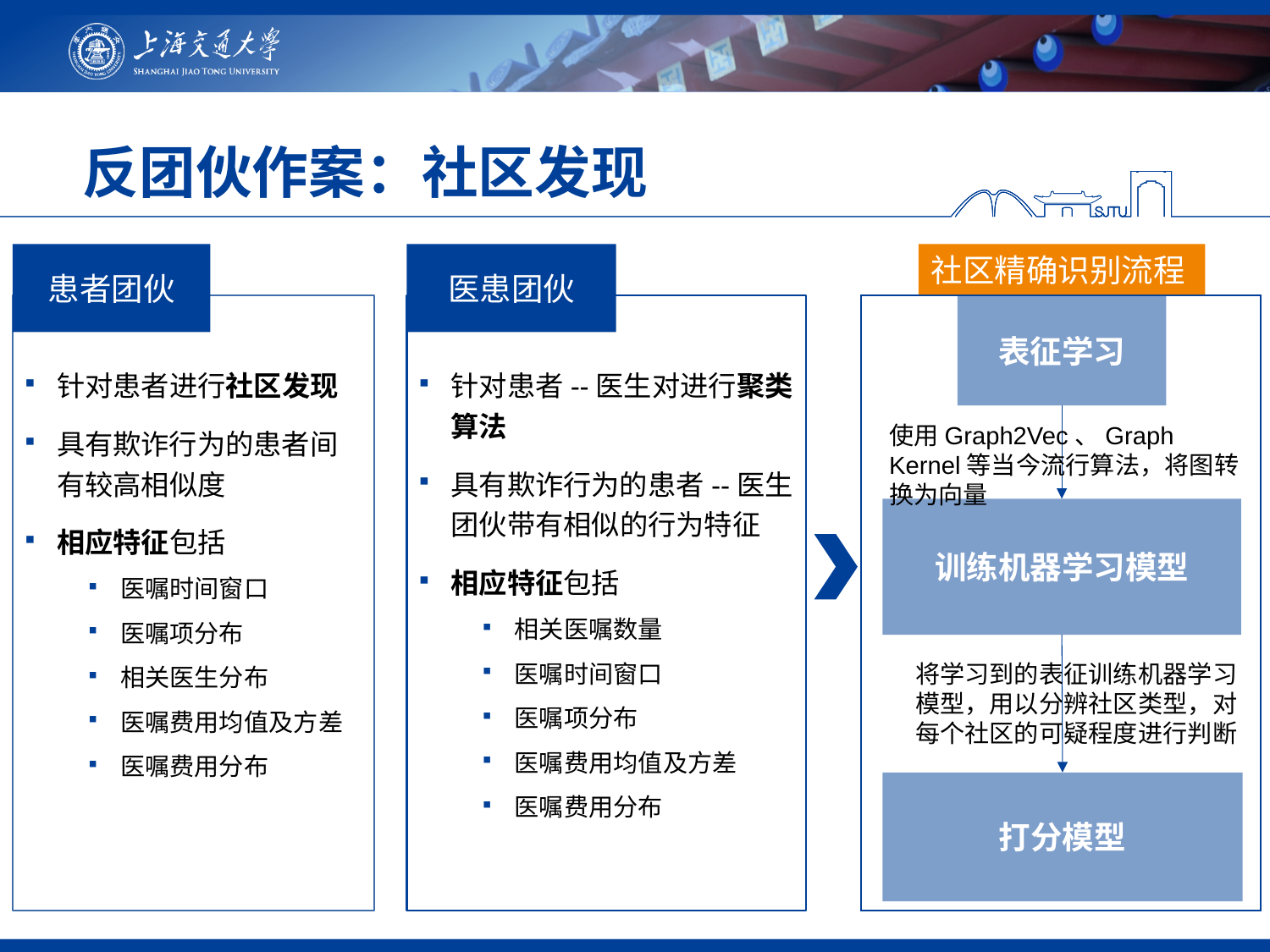

# 反团伙作案：社区发现
患者团伙
医患团伙
社区精确识别流程

针对患者进行社区发现
具有欺诈行为的患者间有较高相似度
相应特征包括
医嘱时间窗口
医嘱项分布
相关医生分布
医嘱费用均值及方差
医嘱费用分布

针对患者--医生对进行聚类算法
具有欺诈行为的患者--医生团伙带有相似的行为特征
相应特征包括
相关医嘱数量
医嘱时间窗口
医嘱项分布
医嘱费用均值及方差
医嘱费用分布

表征学习
使用Graph2Vec、Graph Kernel等当今流行算法，将图转换为向量
训练机器学习模型
将学习到的表征训练机器学习模型，用以分辨社区类型，对每个社区的可疑程度进行判断
打分模型